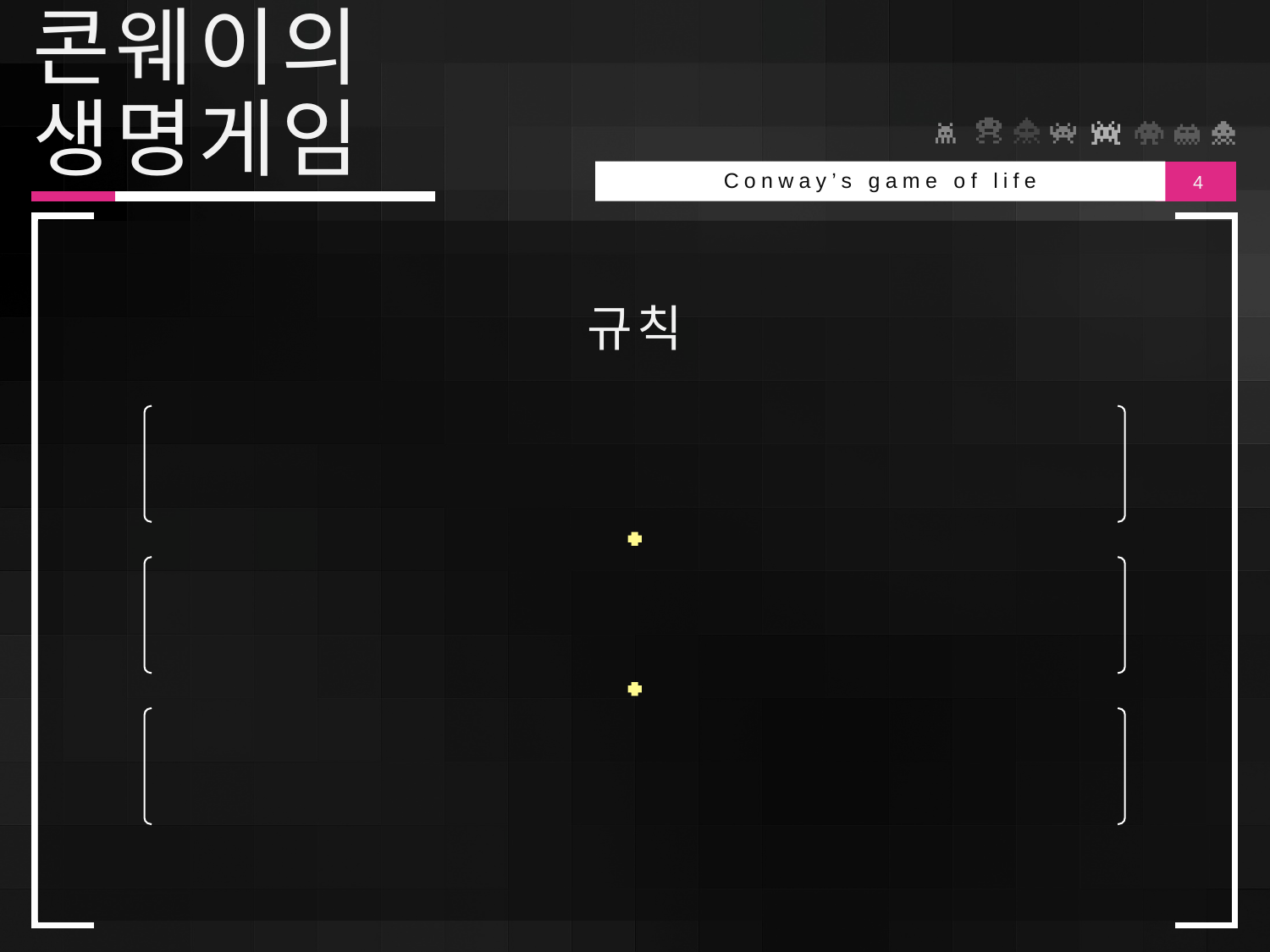

# 콘웨이의 생명게임
Conway’s game of life
4

규칙
죽은 칸과 인접한 8칸 중 정확이 3칸에 세포가 살아있다면
해당 칸의 세포는 그 다음 세대에 살아난다

살아있는 칸과 인접한 8칸 중 2칸 혹은 3칸에 세포가 살아있다면
해당 칸의 세포는 살아있는 상태를 유지한다

그 이외의 경우 해당 칸의 세포는 다음 세대에 고립돼 죽거나
혹은 주위가 너무 복잡해저셔 죽는다. 혹은 죽은 상태를 유지한다